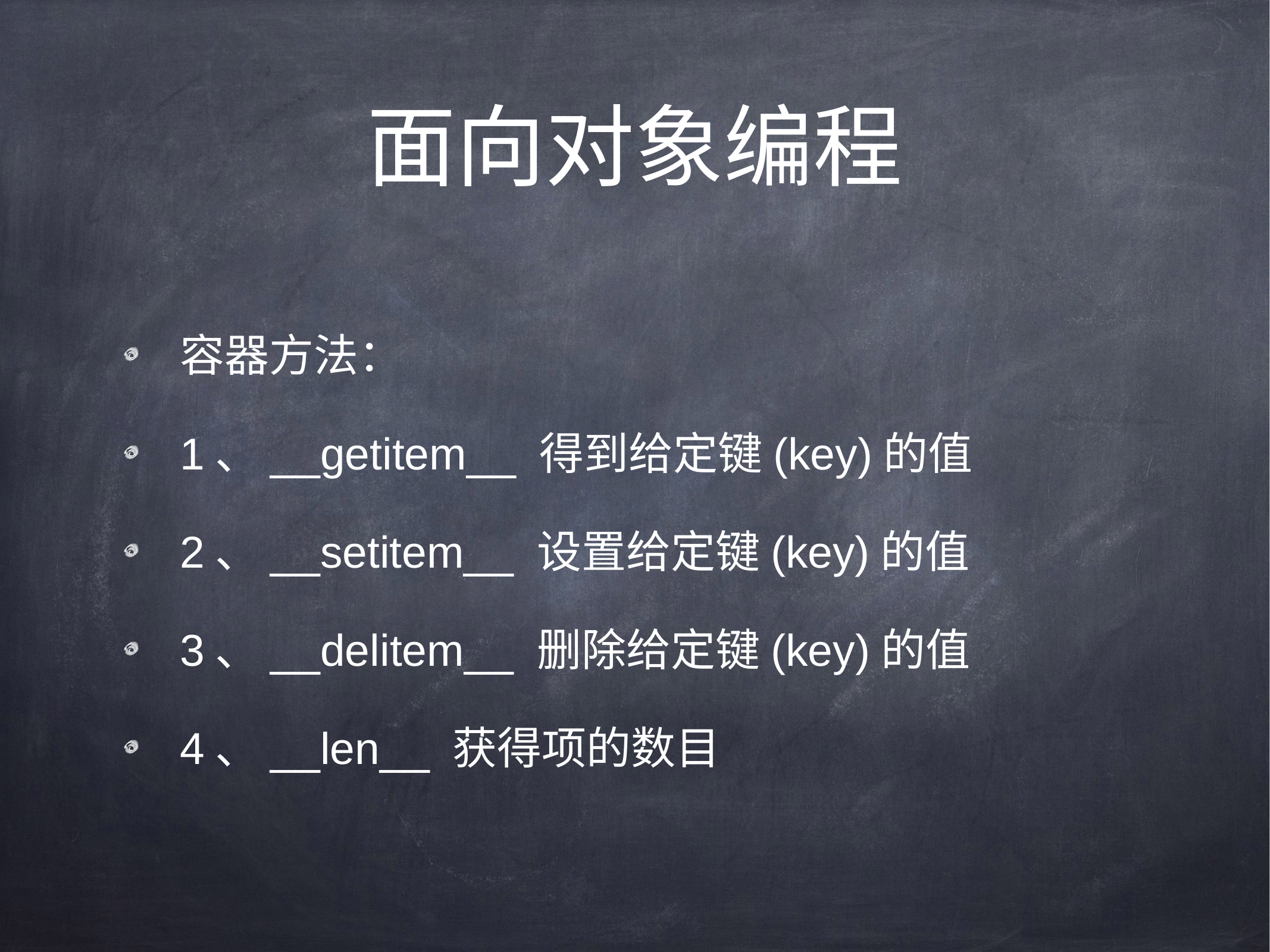

# 面向对象编程
容器方法：
1、__getitem__ 得到给定键(key)的值
2、__setitem__ 设置给定键(key)的值
3、__delitem__ 删除给定键(key)的值
4、__len__ 获得项的数目